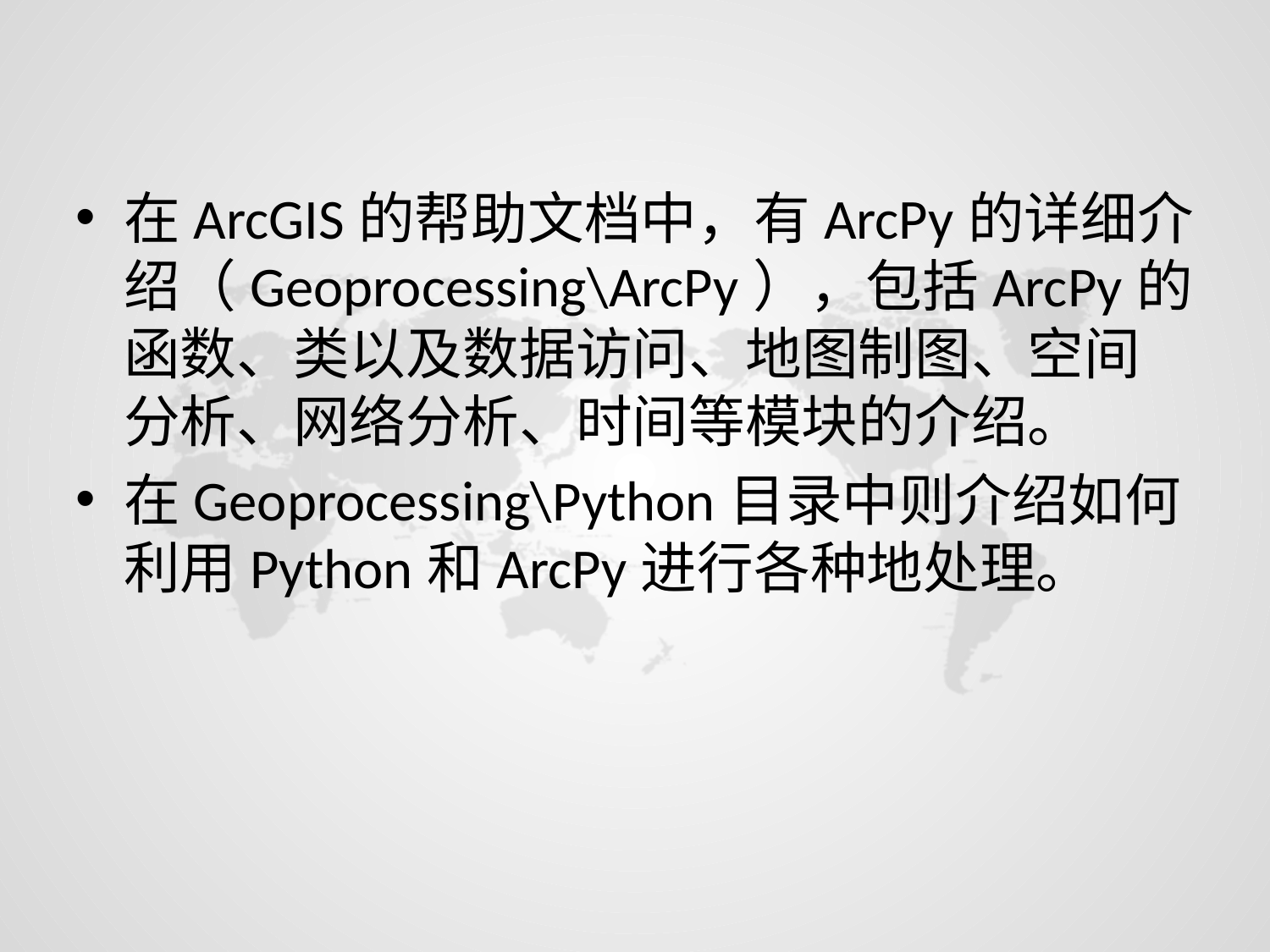

在ArcGIS的帮助文档中，有ArcPy的详细介绍（Geoprocessing\ArcPy），包括ArcPy的函数、类以及数据访问、地图制图、空间分析、网络分析、时间等模块的介绍。
在Geoprocessing\Python目录中则介绍如何利用Python和ArcPy进行各种地处理。